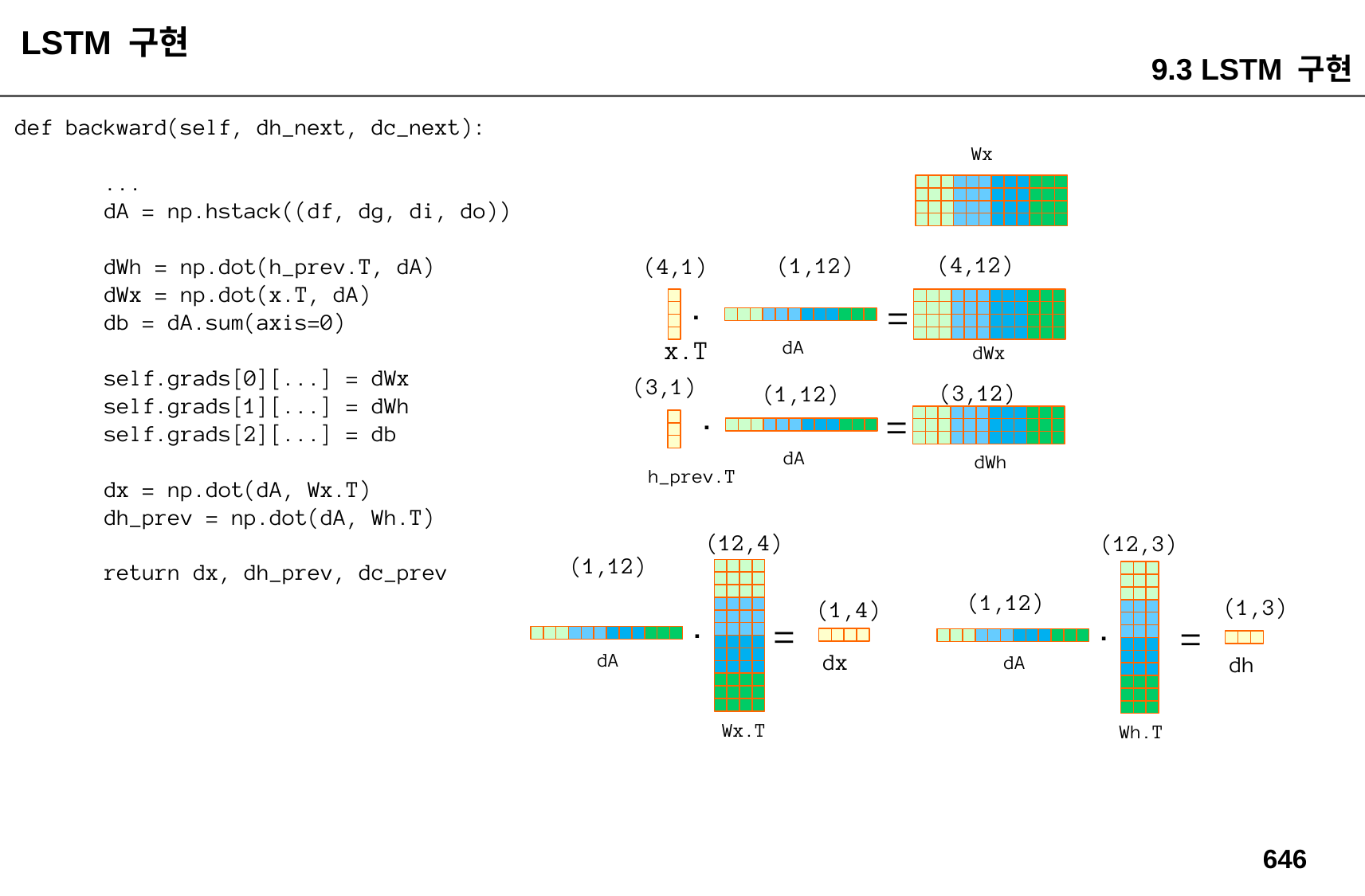

LSTM 구현
9.3 LSTM 구현
 def backward(self, dh_next, dc_next):

        ...
        dA = np.hstack((df, dg, di, do))

        dWh = np.dot(h_prev.T, dA)
        dWx = np.dot(x.T, dA)
        db = dA.sum(axis=0)

        self.grads[0][...] = dWx
        self.grads[1][...] = dWh
        self.grads[2][...] = db

        dx = np.dot(dA, Wx.T)
        dh_prev = np.dot(dA, Wh.T)

        return dx, dh_prev, dc_prev
Wx

(4,12)
(1,12)
(4,1)
.
=

dA

x.T
dWx
(3,1)
(3,12)
(1,12)
.
=

dA
dWh
h_prev.T
(12,4)
(12,3)
(1,12)

(1,12)
(1,3)

(1,4)
.
.

=
=

dx
dA
dh
dA

Wx.T
Wh.T